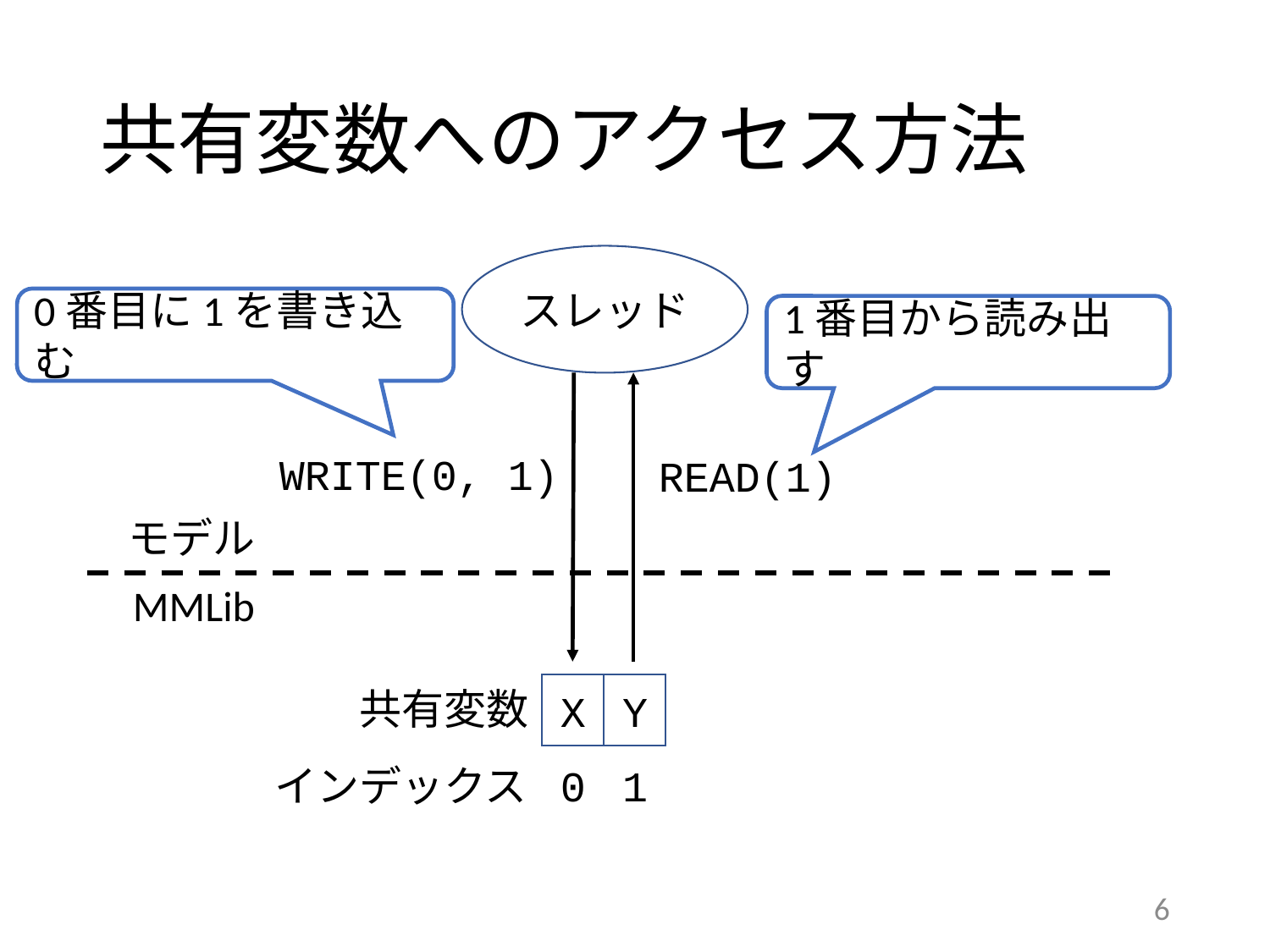

# 共有変数へのアクセス方法
スレッド
0番目に1を書き込む
1番目から読み出す
WRITE(0, 1)
READ(1)
モデル
MMLib
X
Y
共有変数
0
1
インデックス
6